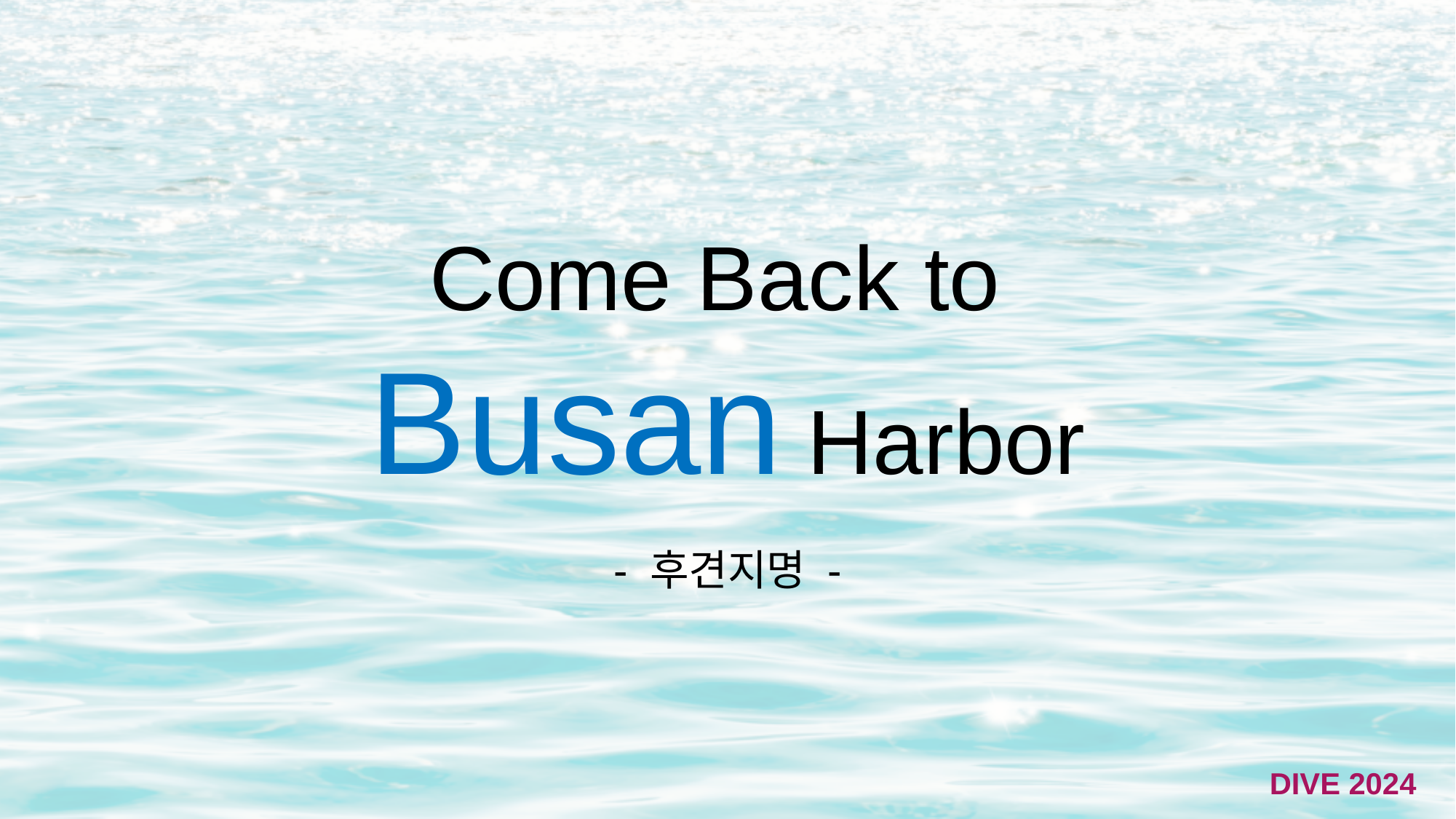

Come Back to
Busan Harbor
- 후견지명 -